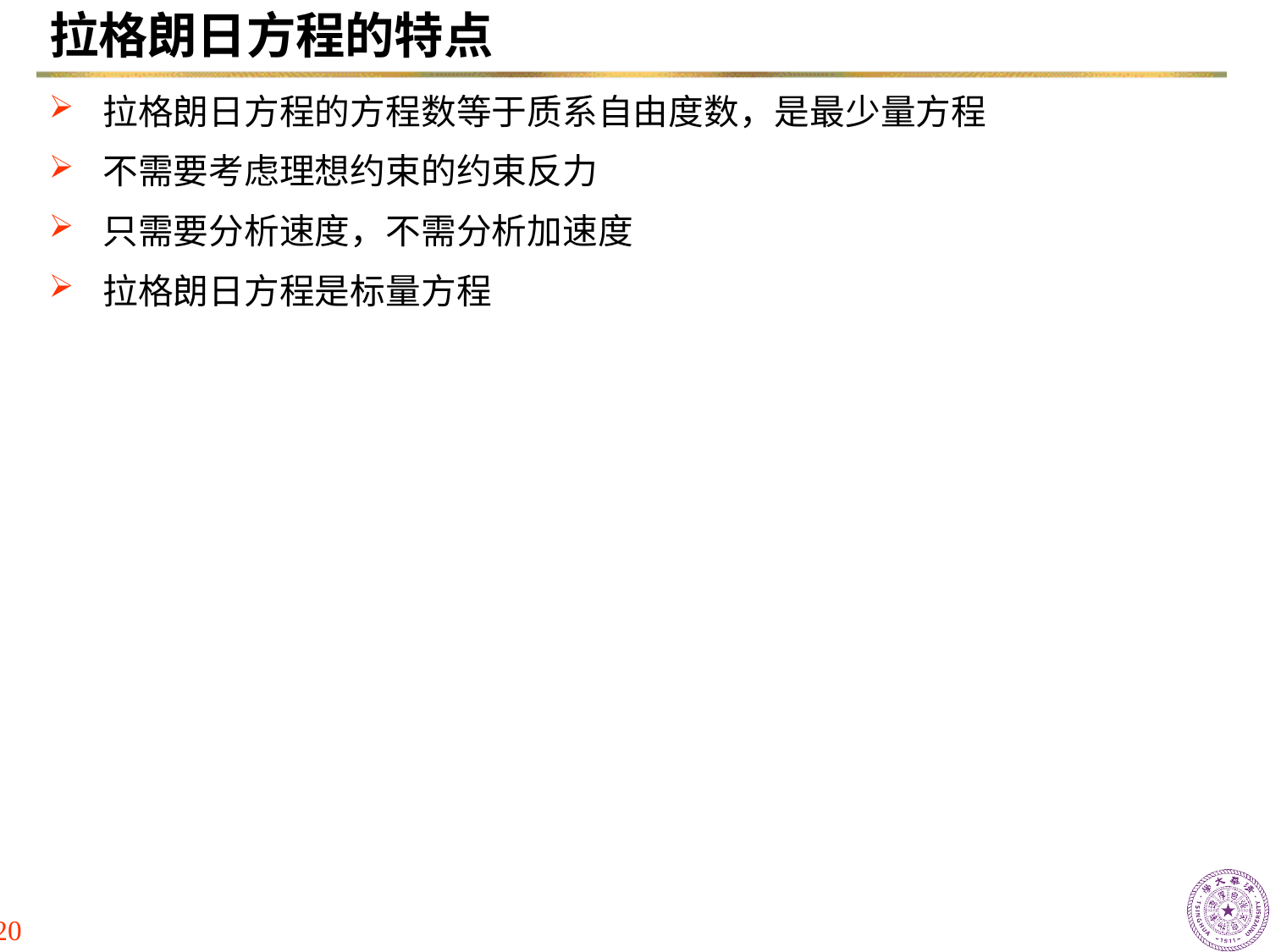

# 拉格朗日方程的特点
拉格朗日方程的方程数等于质系自由度数，是最少量方程
不需要考虑理想约束的约束反力
只需要分析速度，不需分析加速度
拉格朗日方程是标量方程